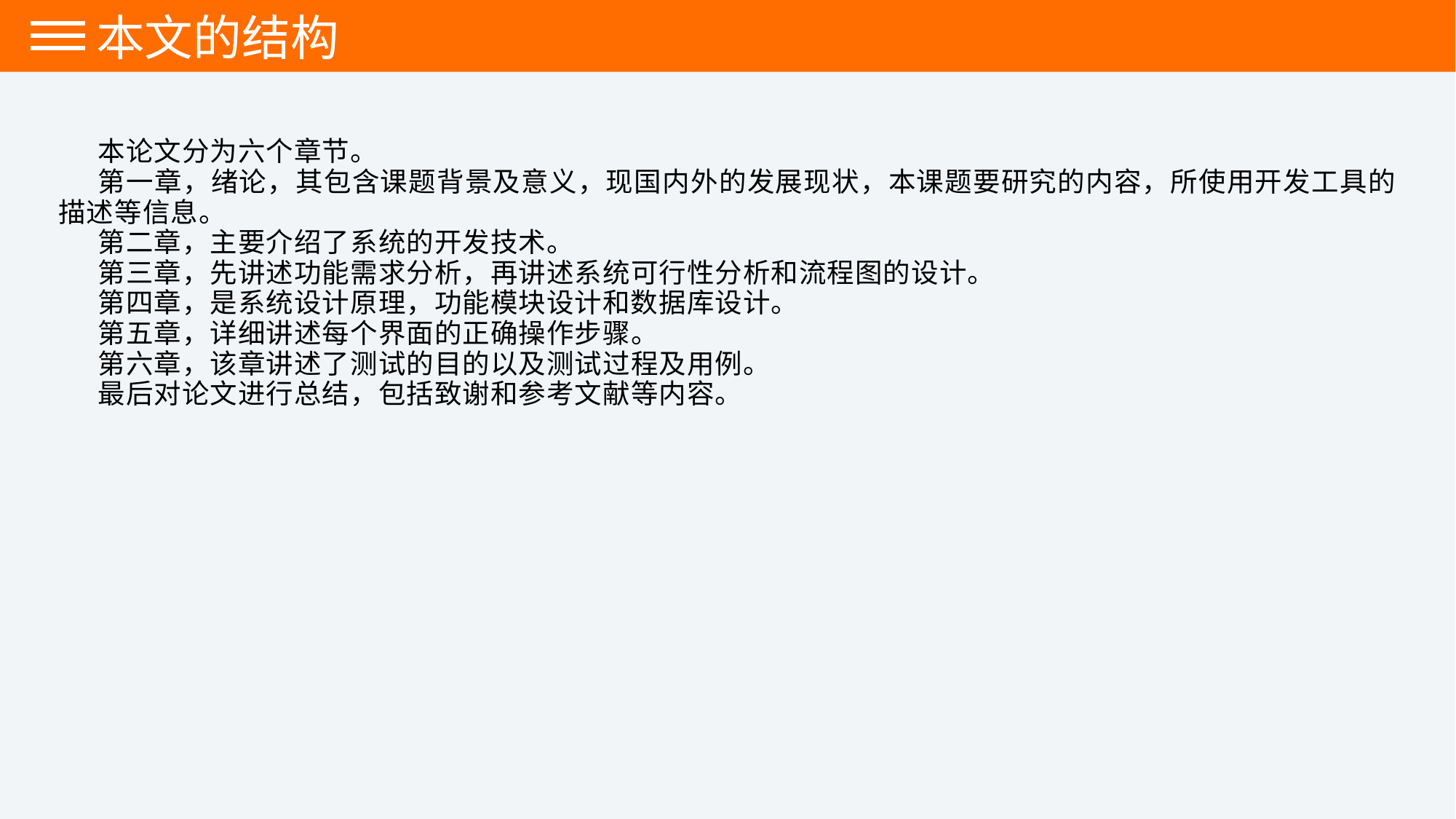

本文的结构
本论文分为六个章节。
第一章，绪论，其包含课题背景及意义，现国内外的发展现状，本课题要研究的内容，所使用开发工具的描述等信息。
第二章，主要介绍了系统的开发技术。
第三章，先讲述功能需求分析，再讲述系统可行性分析和流程图的设计。
第四章，是系统设计原理，功能模块设计和数据库设计。
第五章，详细讲述每个界面的正确操作步骤。
第六章，该章讲述了测试的目的以及测试过程及用例。
最后对论文进行总结，包括致谢和参考文献等内容。